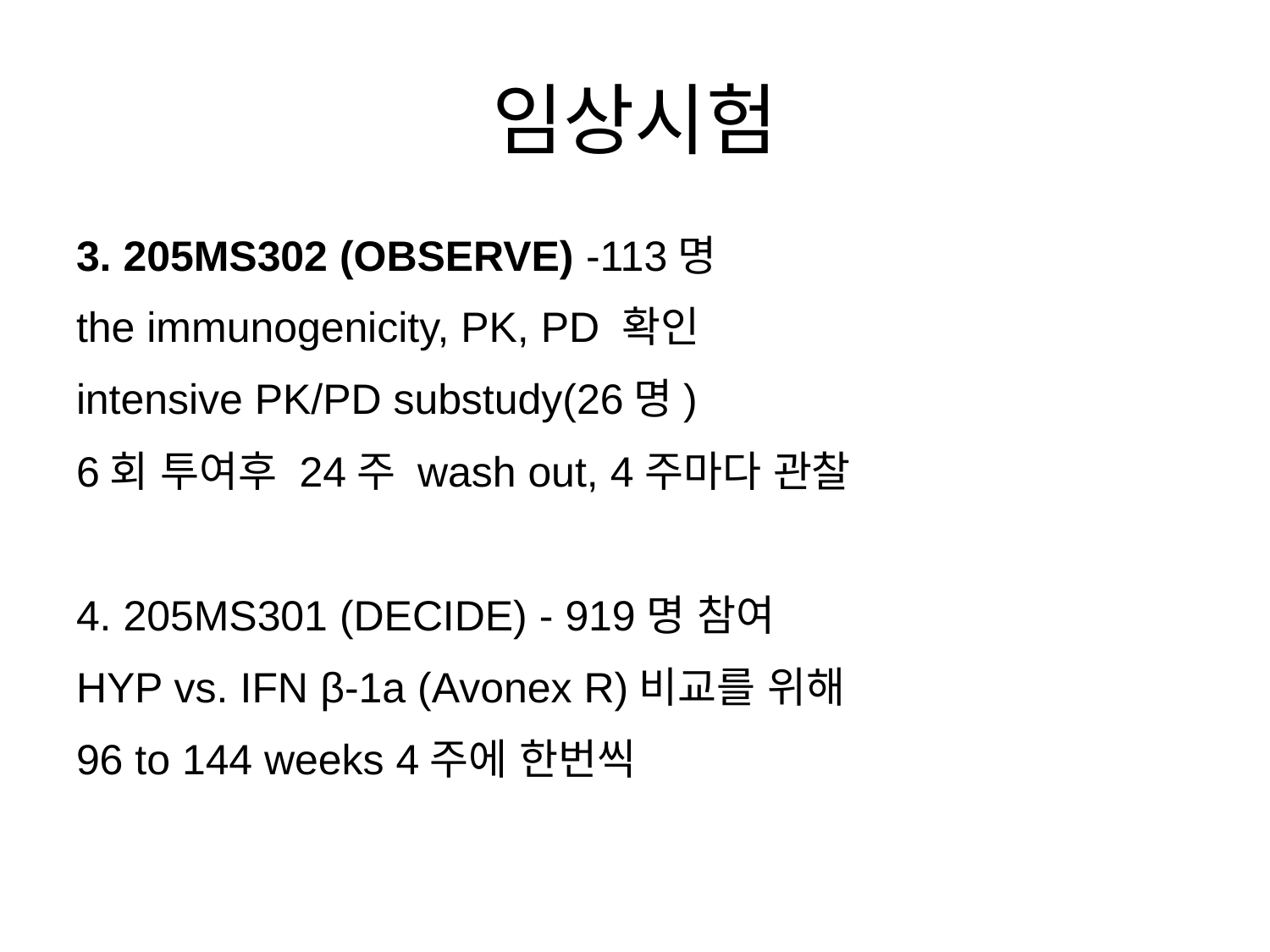

# 임상시험
3. 205MS302 (OBSERVE) -113명
the immunogenicity, PK, PD 확인
intensive PK/PD substudy(26명)
6회 투여후 24주 wash out, 4주마다 관찰

4. 205MS301 (DECIDE) - 919명 참여
HYP vs. IFN β-1a (Avonex R)비교를 위해
96 to 144 weeks 4주에 한번씩